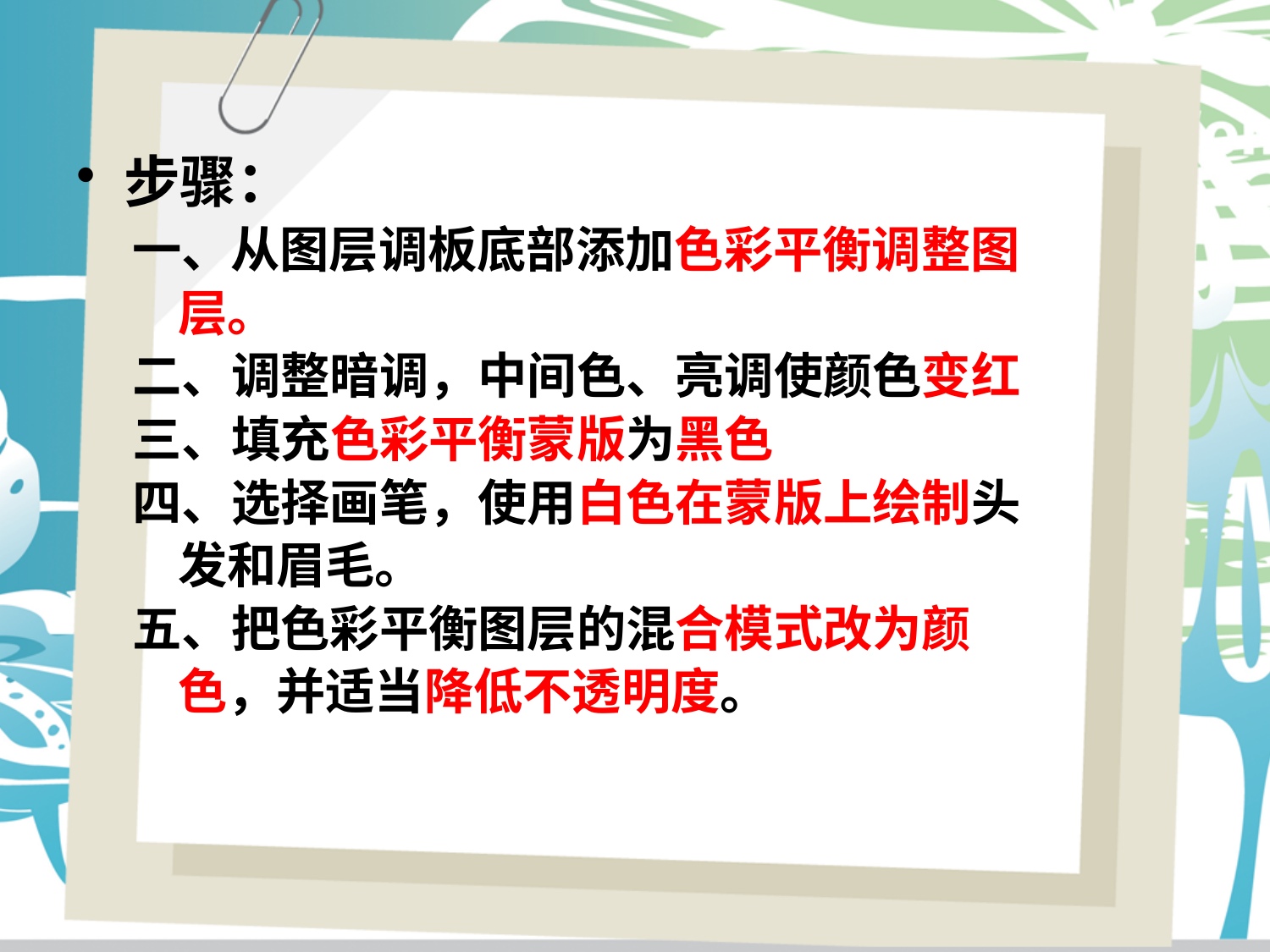

步骤：
    一、从图层调板底部添加色彩平衡调整图
        层。
    二、调整暗调，中间色、亮调使颜色变红
    三、填充色彩平衡蒙版为黑色
    四、选择画笔，使用白色在蒙版上绘制头
        发和眉毛。
    五、把色彩平衡图层的混合模式改为颜
        色，并适当降低不透明度。